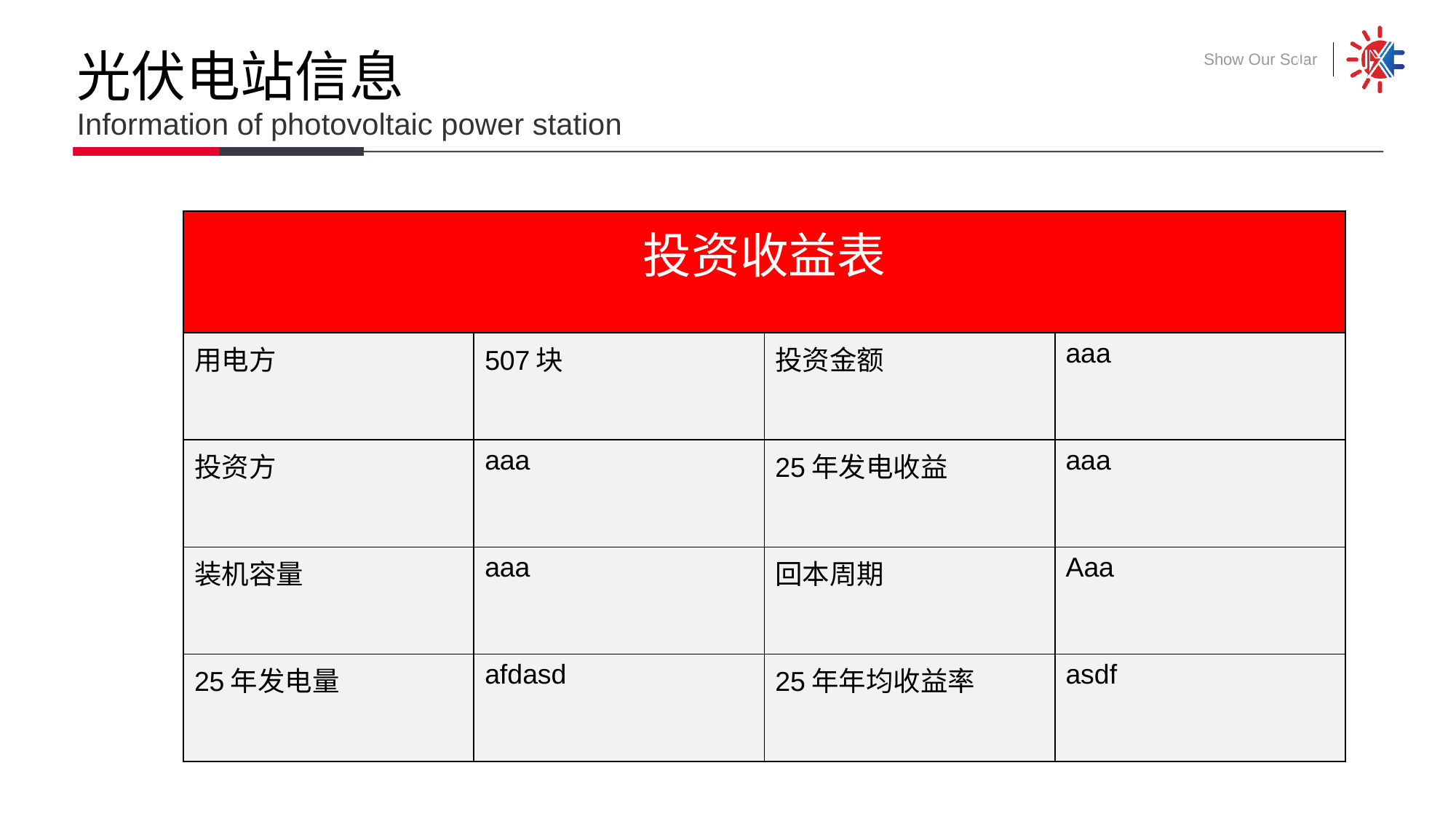

光伏电站信息
Information of photovoltaic power station
| 投资收益表 |  |  |  |
| --- | --- | --- | --- |
| 用电方 | 507块 | 投资金额 | aaa |
| 投资方 | aaa | 25年发电收益 | aaa |
| 装机容量 | aaa | 回本周期 | Aaa |
| 25年发电量 | afdasd | 25年年均收益率 | asdf |